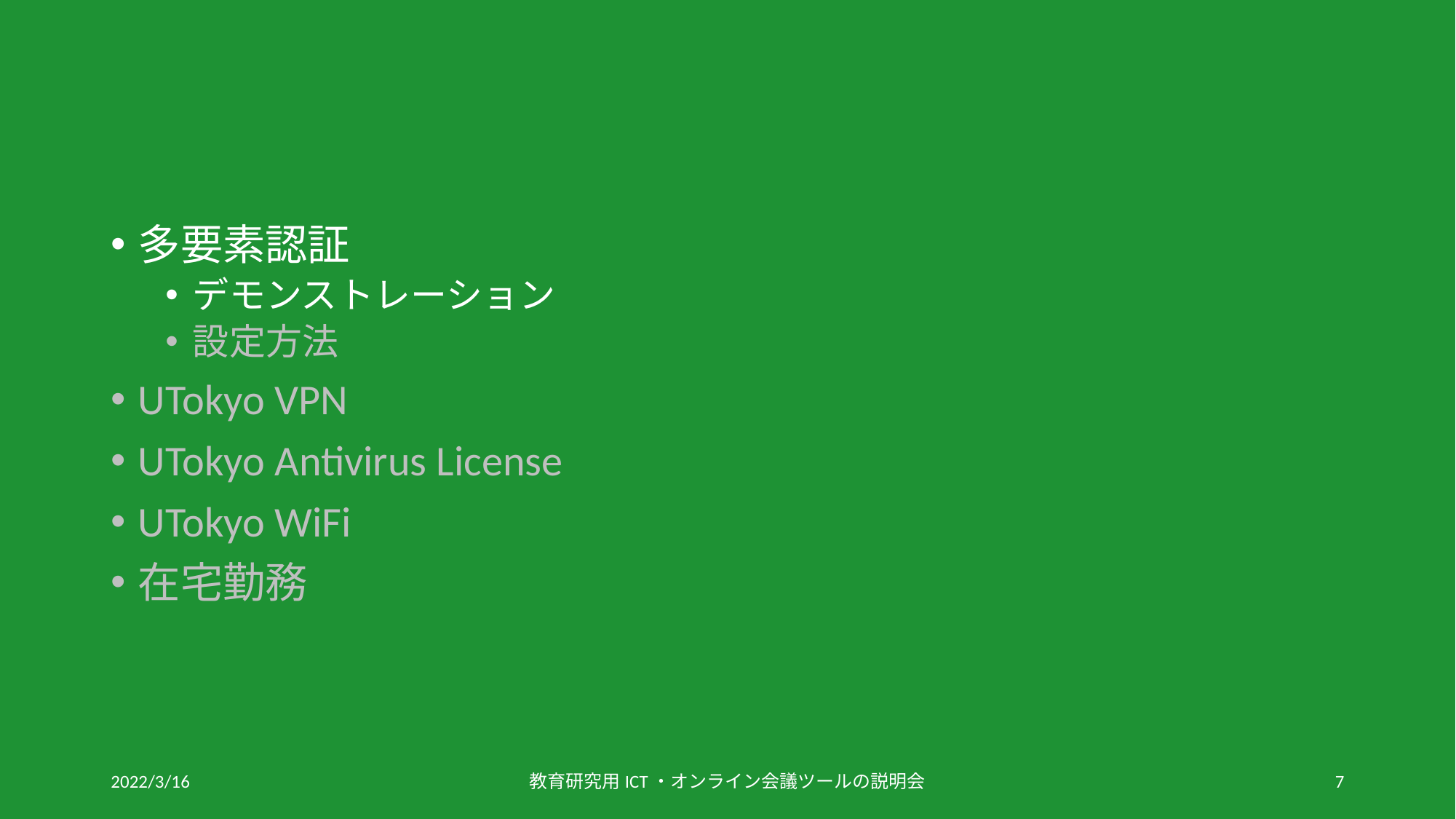

多要素認証
デモンストレーション
設定方法
UTokyo VPN
UTokyo Antivirus License
UTokyo WiFi
在宅勤務

2022/3/16
教育研究用ICT・オンライン会議ツールの説明会
7